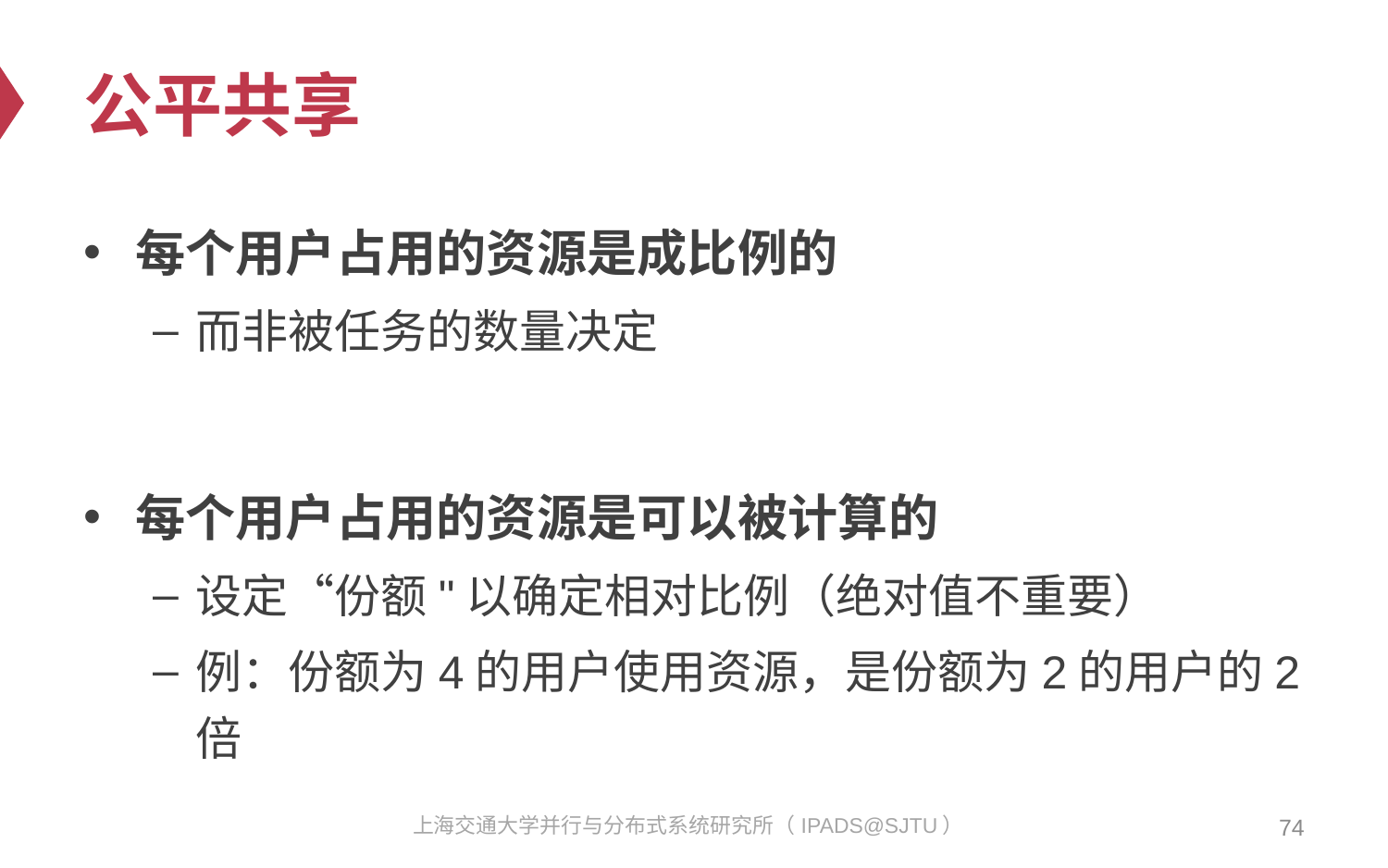

# 公平共享
每个用户占用的资源是成比例的
而非被任务的数量决定

每个用户占用的资源是可以被计算的
设定“份额"以确定相对比例（绝对值不重要）
例：份额为4的用户使用资源，是份额为2的用户的2倍
74
上海交通大学并行与分布式系统研究所（IPADS@SJTU）